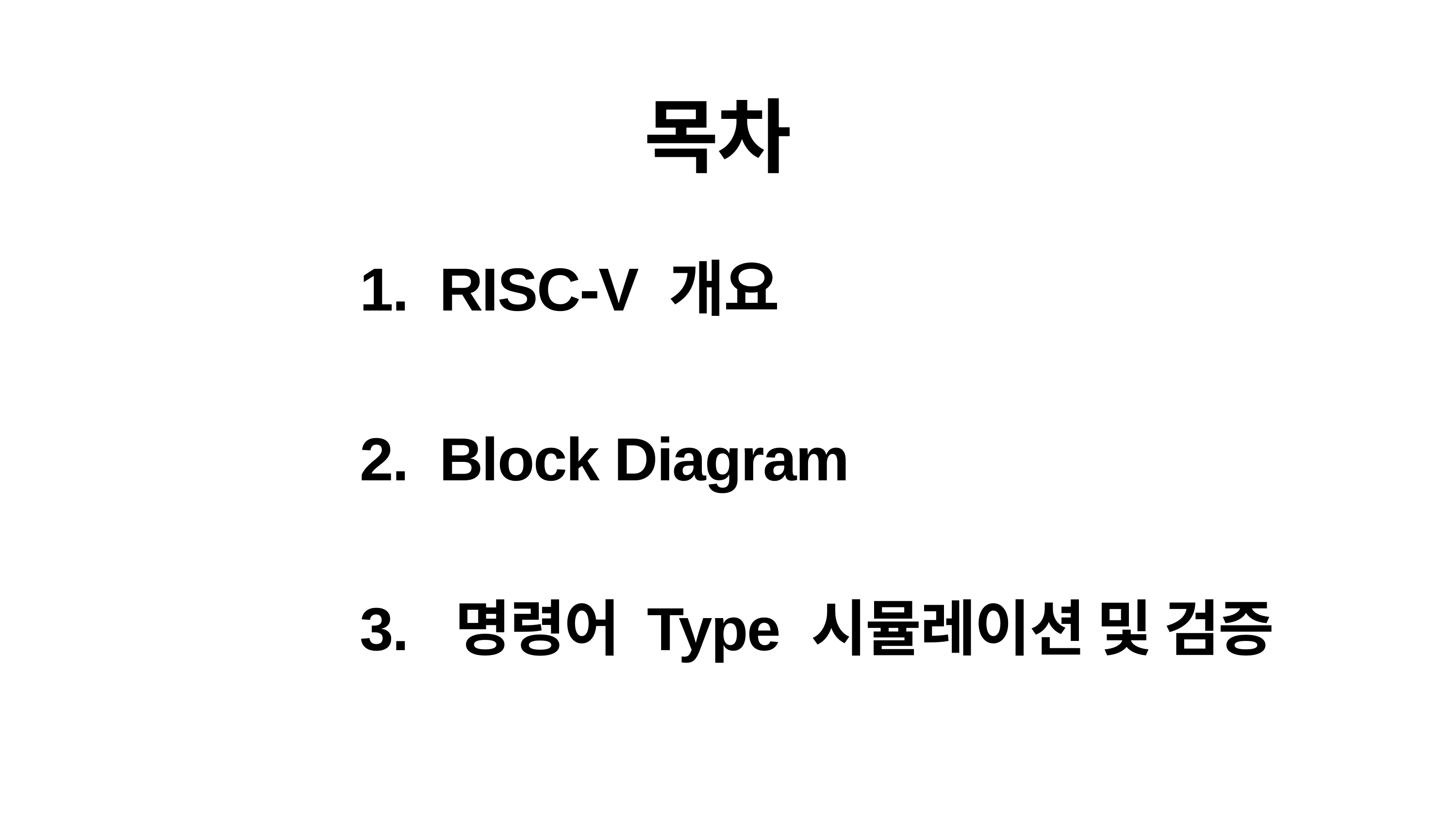

목차
1.  RISC-V 개요

2.  Block Diagram

3.  명령어 Type 시뮬레이션 및 검증